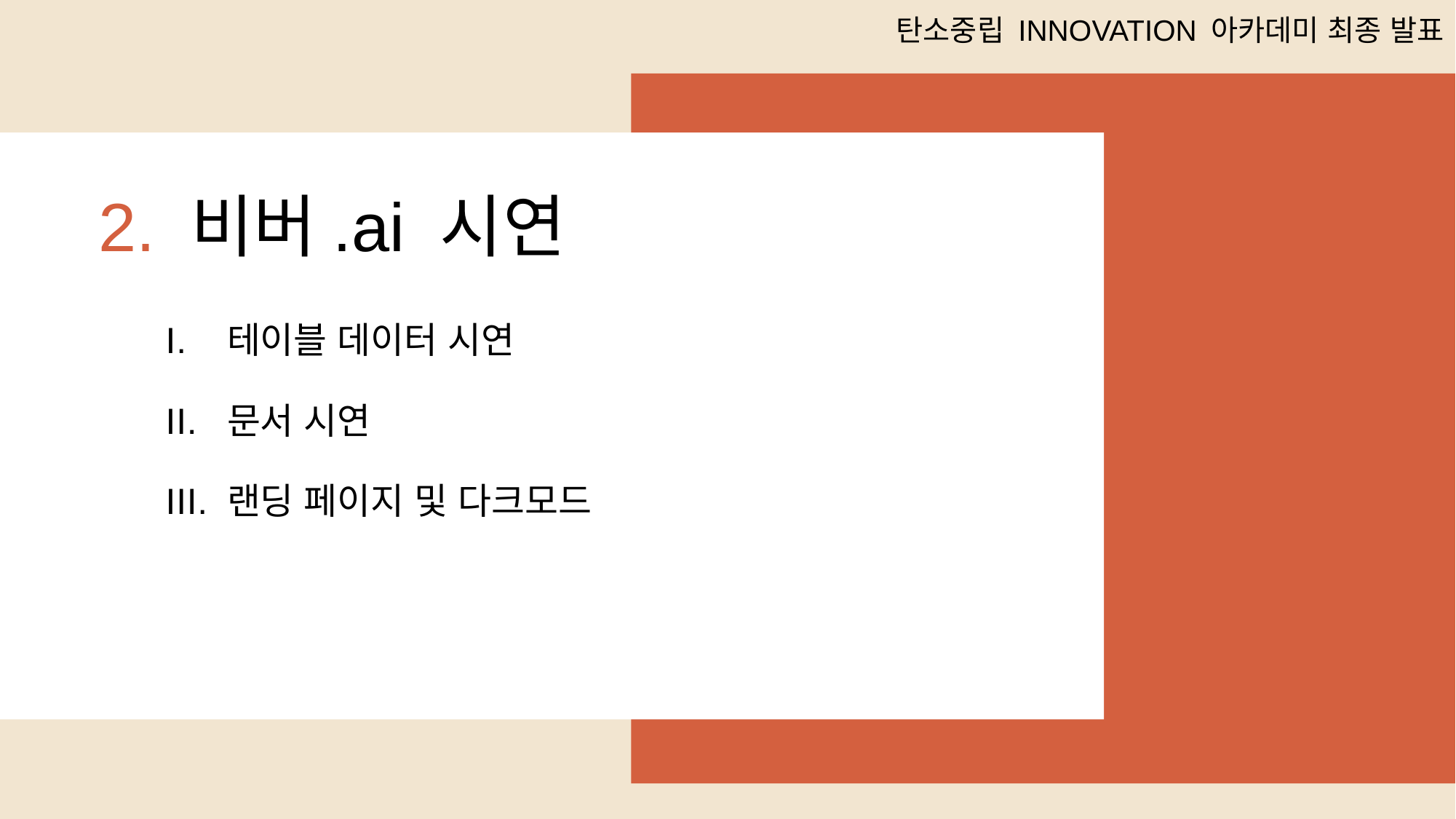

탄소중립 INNOVATION 아카데미 최종 발표

2. 비버.ai 시연
테이블 데이터 시연
문서 시연
랜딩 페이지 및 다크모드